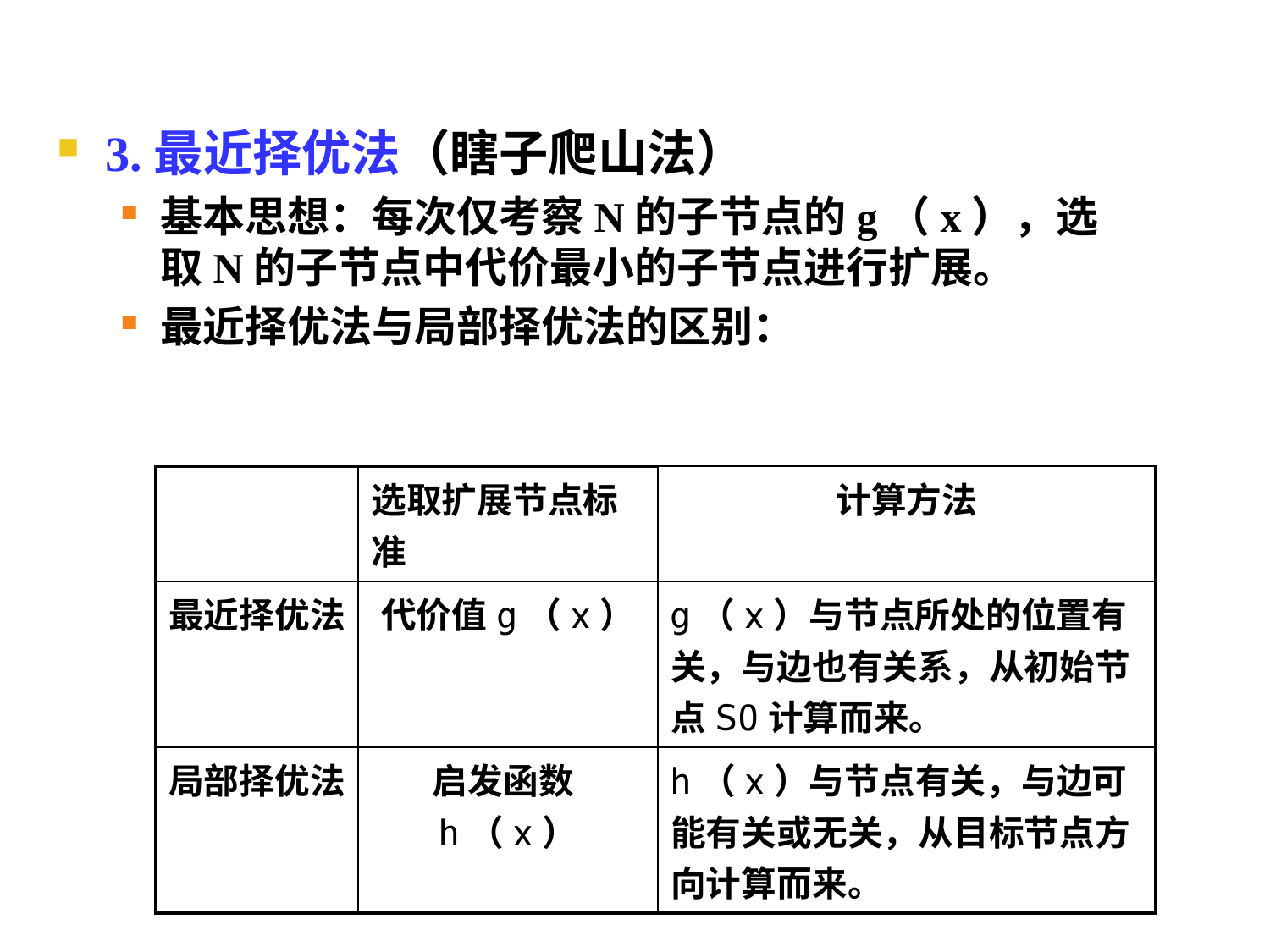

3.最近择优法（瞎子爬山法）
基本思想：每次仅考察N的子节点的g（x），选取N的子节点中代价最小的子节点进行扩展。
最近择优法与局部择优法的区别：

|  | 选取扩展节点标准 | 计算方法 |
| --- | --- | --- |
| 最近择优法 | 代价值g（x） | g（x）与节点所处的位置有关，与边也有关系，从初始节点S0计算而来。 |
| 局部择优法 | 启发函数h（x） | h（x）与节点有关，与边可能有关或无关，从目标节点方向计算而来。 |